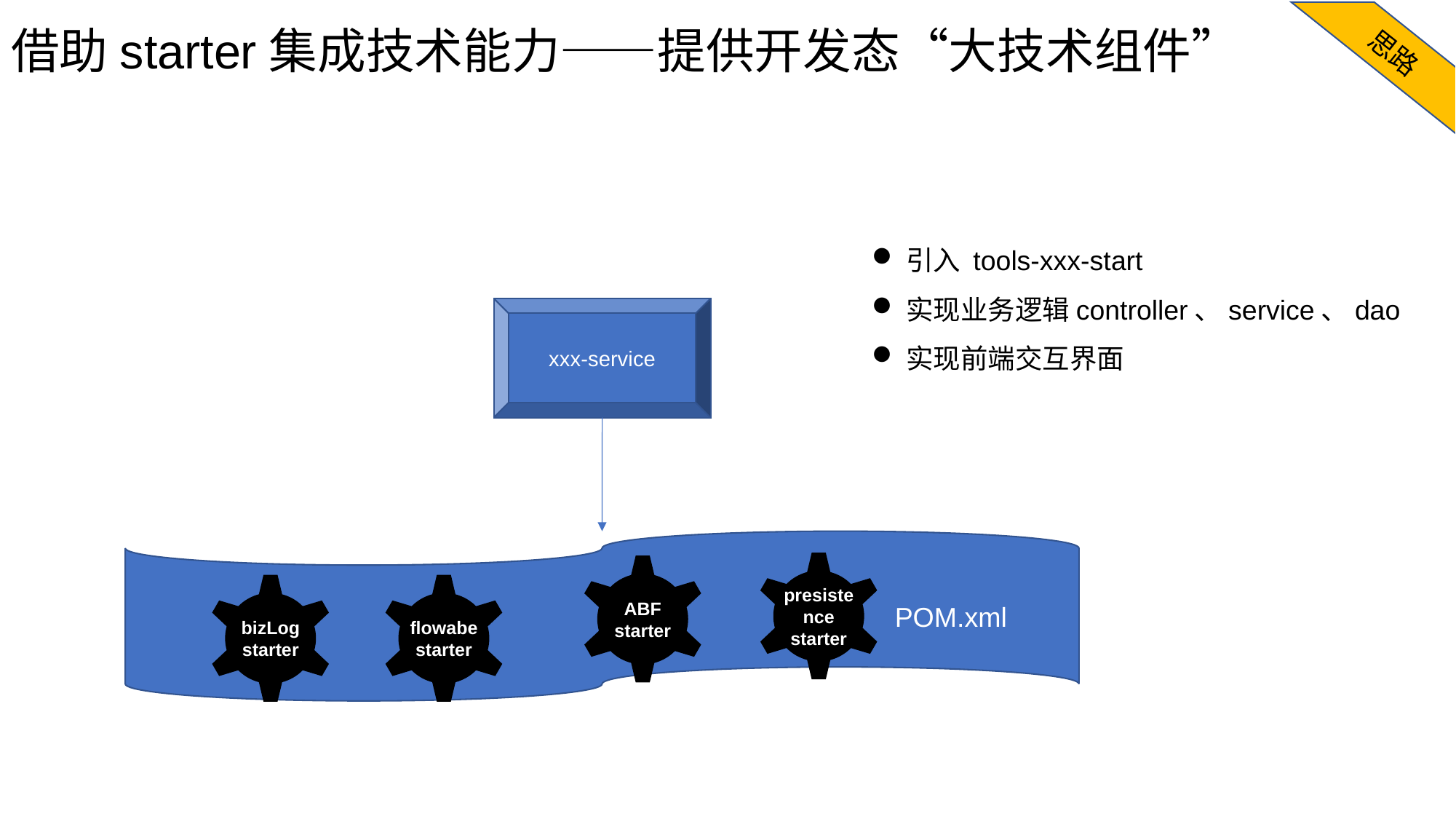

思路
# 借助starter集成技术能力——提供开发态“大技术组件”
引入 tools-xxx-start
实现业务逻辑controller、service、dao
实现前端交互界面
xxx-service
                        POM.xml

presistence
starter

ABF
starter

bizLog
starter

flowabe
starter